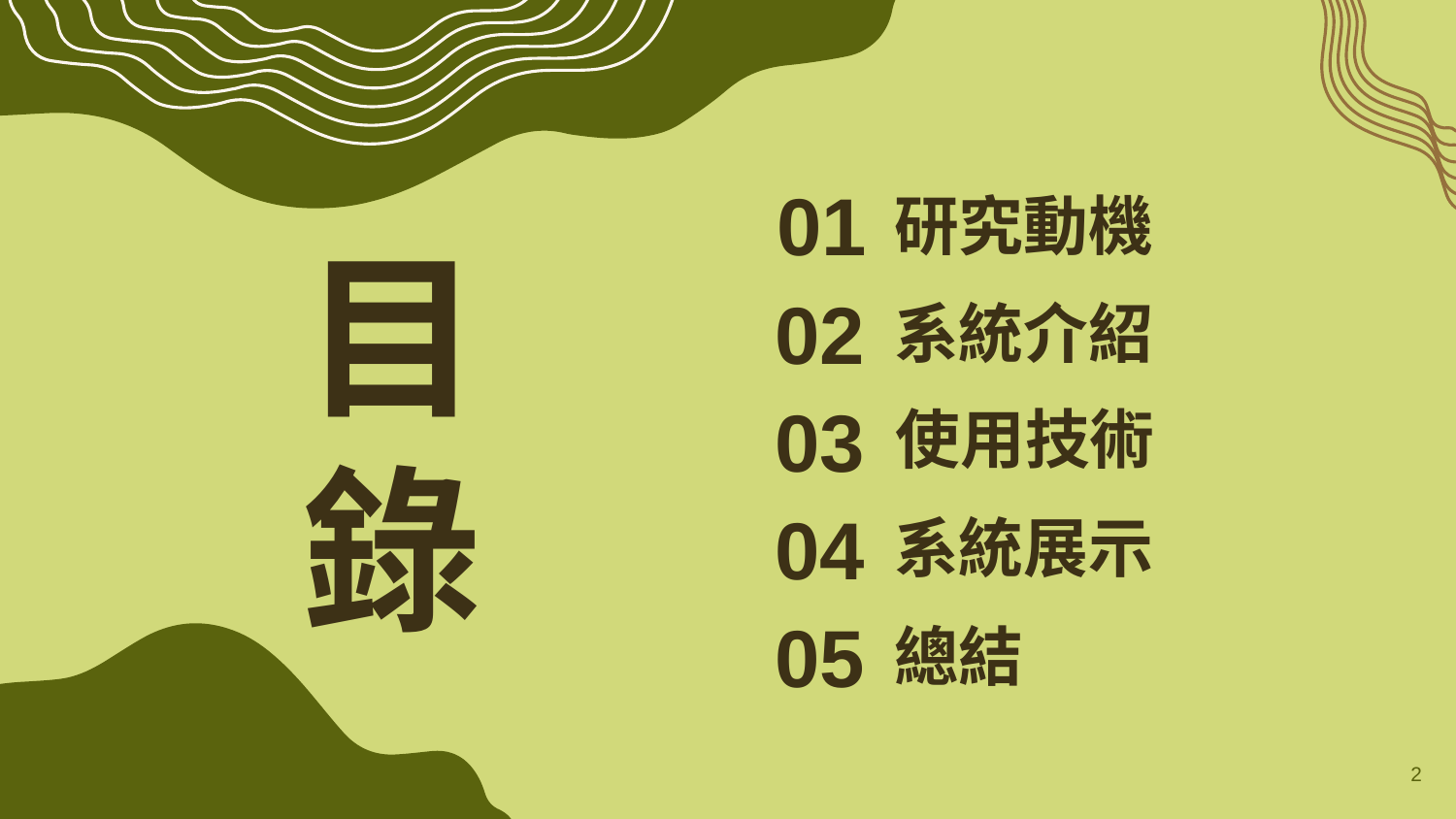

01
研究動機
# 目錄
系統介紹
02
使用技術
03
系統展示
04
總結
05
2